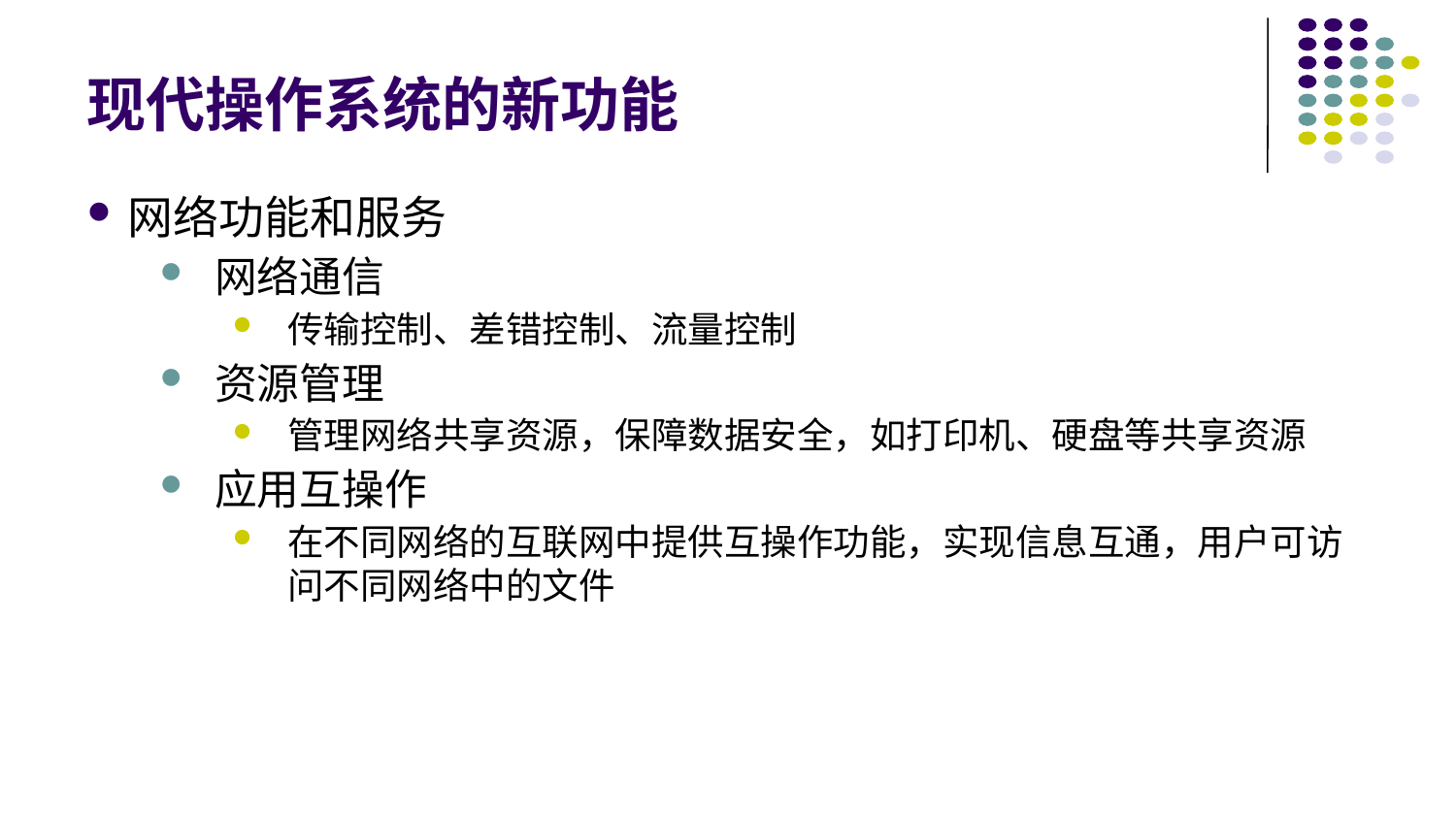

# 现代操作系统的新功能
网络功能和服务
网络通信
传输控制、差错控制、流量控制
资源管理
管理网络共享资源，保障数据安全，如打印机、硬盘等共享资源
应用互操作
在不同网络的互联网中提供互操作功能，实现信息互通，用户可访问不同网络中的文件
74